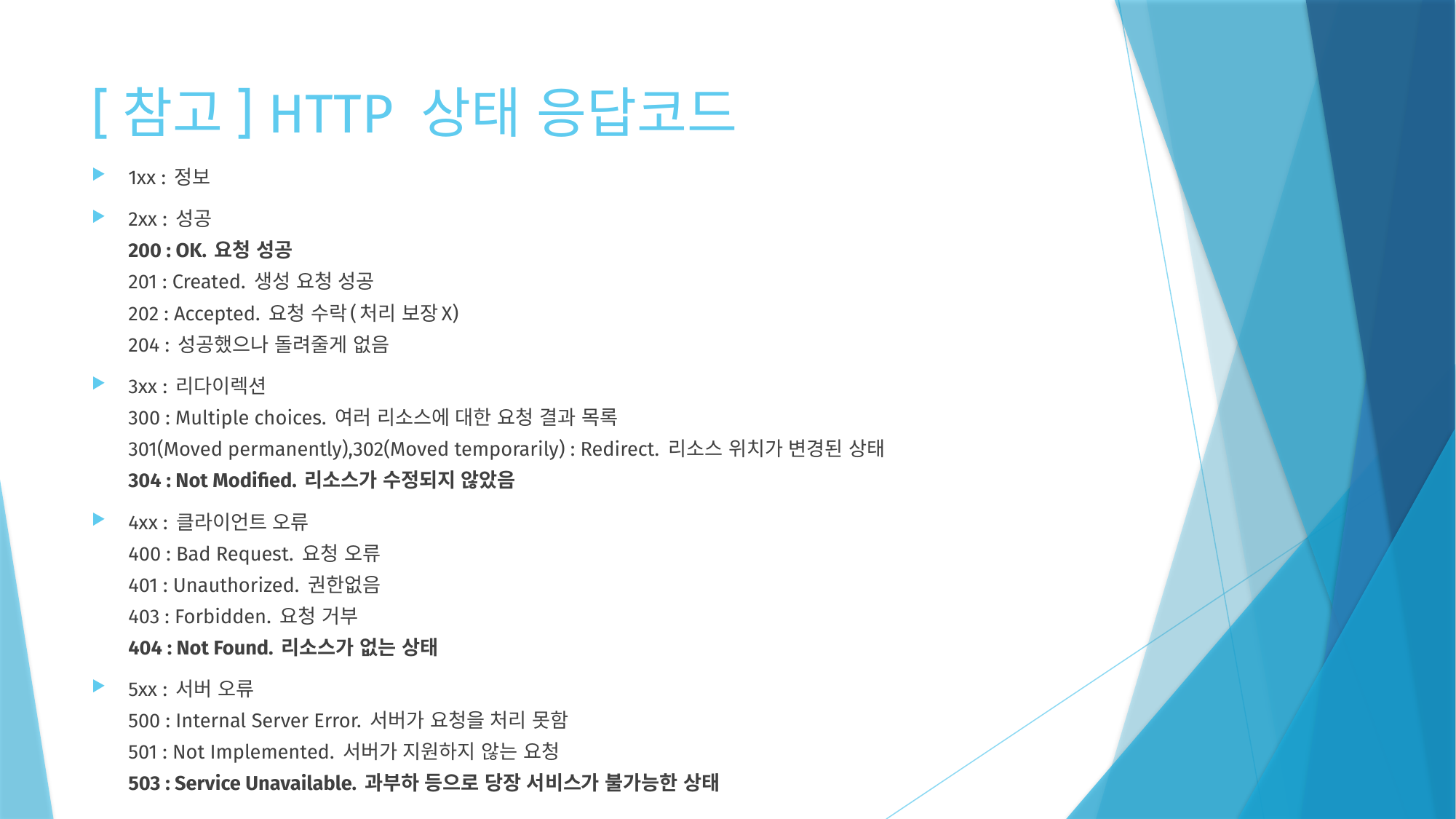

# [참고] HTTP 상태 응답코드
1xx : 정보
2xx : 성공
200 : OK. 요청 성공
201 : Created. 생성 요청 성공
202 : Accepted. 요청 수락(처리 보장X)
204 : 성공했으나 돌려줄게 없음
3xx : 리다이렉션
300 : Multiple choices. 여러 리소스에 대한 요청 결과 목록
301(Moved permanently),302(Moved temporarily) : Redirect. 리소스 위치가 변경된 상태
304 : Not Modified. 리소스가 수정되지 않았음
4xx : 클라이언트 오류
400 : Bad Request. 요청 오류
401 : Unauthorized. 권한없음
403 : Forbidden. 요청 거부
404 : Not Found. 리소스가 없는 상태
5xx : 서버 오류
500 : Internal Server Error. 서버가 요청을 처리 못함
501 : Not Implemented. 서버가 지원하지 않는 요청
503 : Service Unavailable. 과부하 등으로 당장 서비스가 불가능한 상태